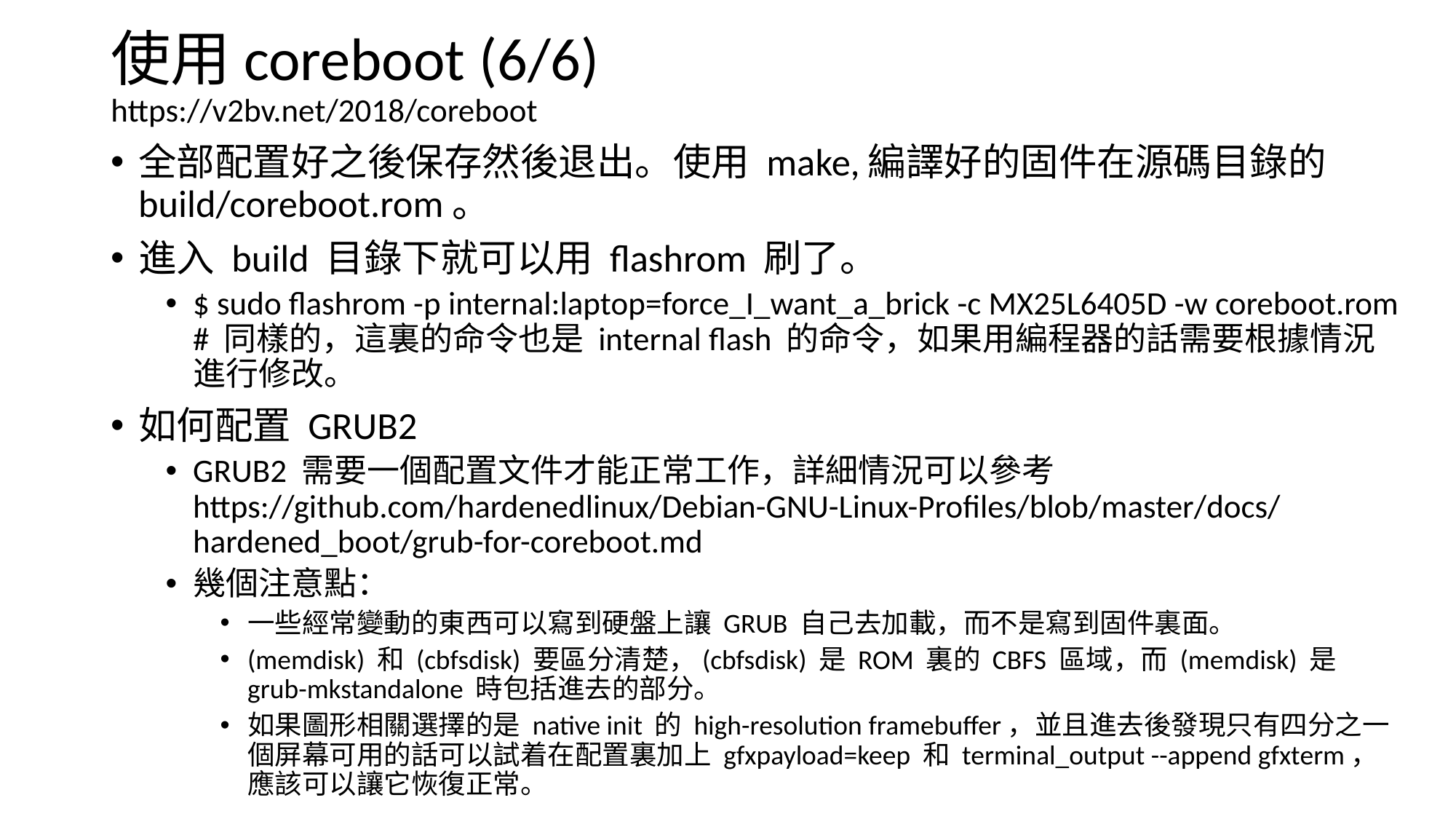

# 使用coreboot (6/6) https://v2bv.net/2018/coreboot
全部配置好之後保存然後退出。使用 make,編譯好的固件在源碼目錄的 build/coreboot.rom。
進入 build 目錄下就可以用 flashrom 刷了。
$ sudo flashrom -p internal:laptop=force_I_want_a_brick -c MX25L6405D -w coreboot.rom # 同樣的，這裏的命令也是 internal flash 的命令，如果用編程器的話需要根據情況進行修改。
如何配置 GRUB2
GRUB2 需要一個配置文件才能正常工作，詳細情況可以參考 https://github.com/hardenedlinux/Debian-GNU-Linux-Profiles/blob/master/docs/hardened_boot/grub-for-coreboot.md
幾個注意點：
一些經常變動的東西可以寫到硬盤上讓 GRUB 自己去加載，而不是寫到固件裏面。
(memdisk) 和 (cbfsdisk) 要區分清楚，(cbfsdisk) 是 ROM 裏的 CBFS 區域，而 (memdisk) 是 grub-mkstandalone 時包括進去的部分。
如果圖形相關選擇的是 native init 的 high-resolution framebuffer，並且進去後發現只有四分之一個屏幕可用的話可以試着在配置裏加上 gfxpayload=keep 和 terminal_output --append gfxterm，應該可以讓它恢復正常。